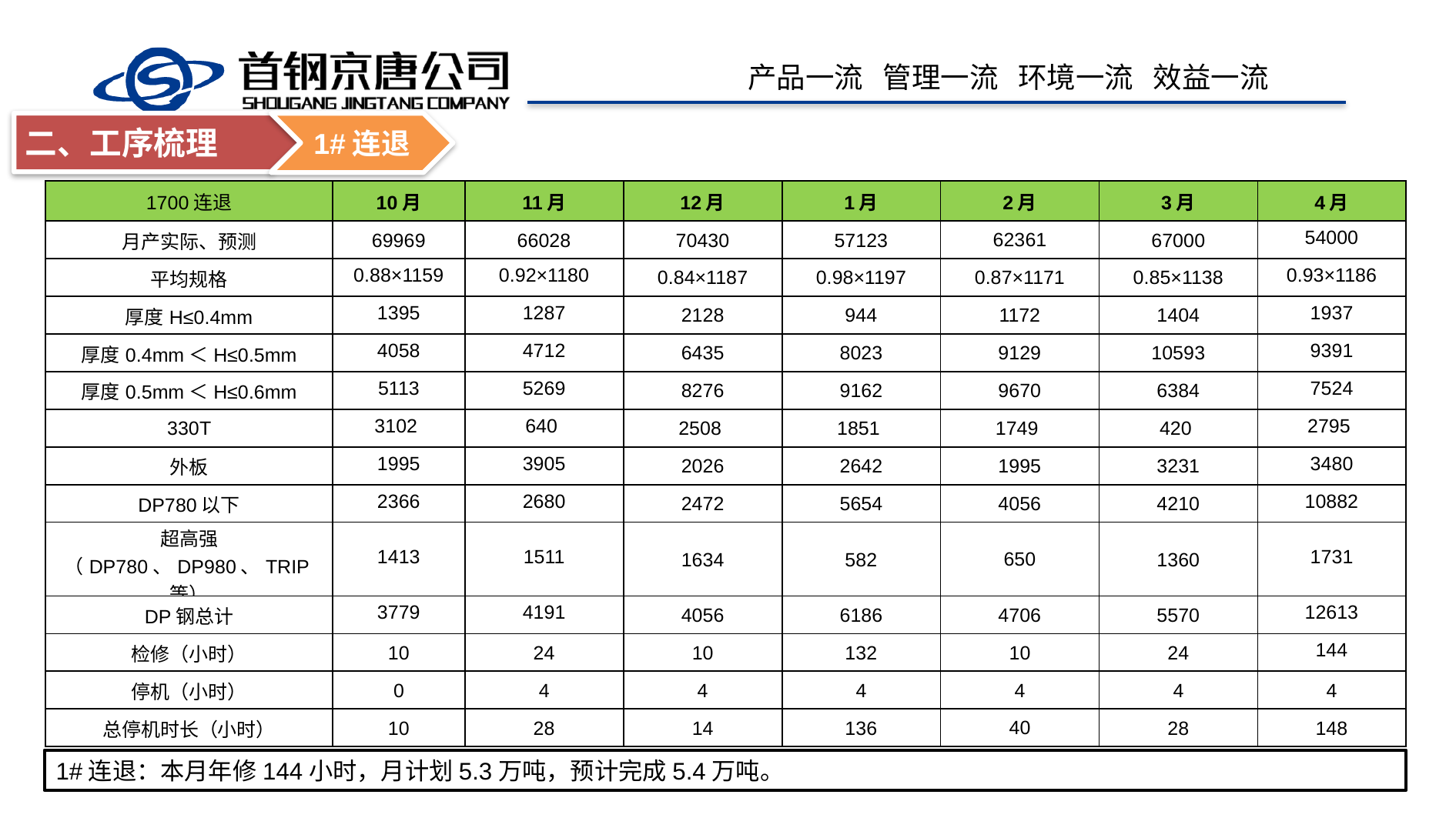

二、工序梳理
1#连退
| 1700连退 | 10月 | 11月 | 12月 | 1月 | 2月 | 3月 | 4月 |
| --- | --- | --- | --- | --- | --- | --- | --- |
| 月产实际、预测 | 69969 | 66028 | 70430 | 57123 | 62361 | 67000 | 54000 |
| 平均规格 | 0.88×1159 | 0.92×1180 | 0.84×1187 | 0.98×1197 | 0.87×1171 | 0.85×1138 | 0.93×1186 |
| 厚度H≤0.4mm | 1395 | 1287 | 2128 | 944 | 1172 | 1404 | 1937 |
| 厚度0.4mm＜H≤0.5mm | 4058 | 4712 | 6435 | 8023 | 9129 | 10593 | 9391 |
| 厚度0.5mm＜H≤0.6mm | 5113 | 5269 | 8276 | 9162 | 9670 | 6384 | 7524 |
| 330T | 3102 | 640 | 2508 | 1851 | 1749 | 420 | 2795 |
| 外板 | 1995 | 3905 | 2026 | 2642 | 1995 | 3231 | 3480 |
| DP780以下 | 2366 | 2680 | 2472 | 5654 | 4056 | 4210 | 10882 |
| 超高强（DP780、DP980、TRIP等） | 1413 | 1511 | 1634 | 582 | 650 | 1360 | 1731 |
| DP钢总计 | 3779 | 4191 | 4056 | 6186 | 4706 | 5570 | 12613 |
| 检修（小时） | 10 | 24 | 10 | 132 | 10 | 24 | 144 |
| 停机（小时） | 0 | 4 | 4 | 4 | 4 | 4 | 4 |
| 总停机时长（小时） | 10 | 28 | 14 | 136 | 40 | 28 | 148 |
1#连退：本月年修144小时，月计划5.3万吨，预计完成5.4万吨。